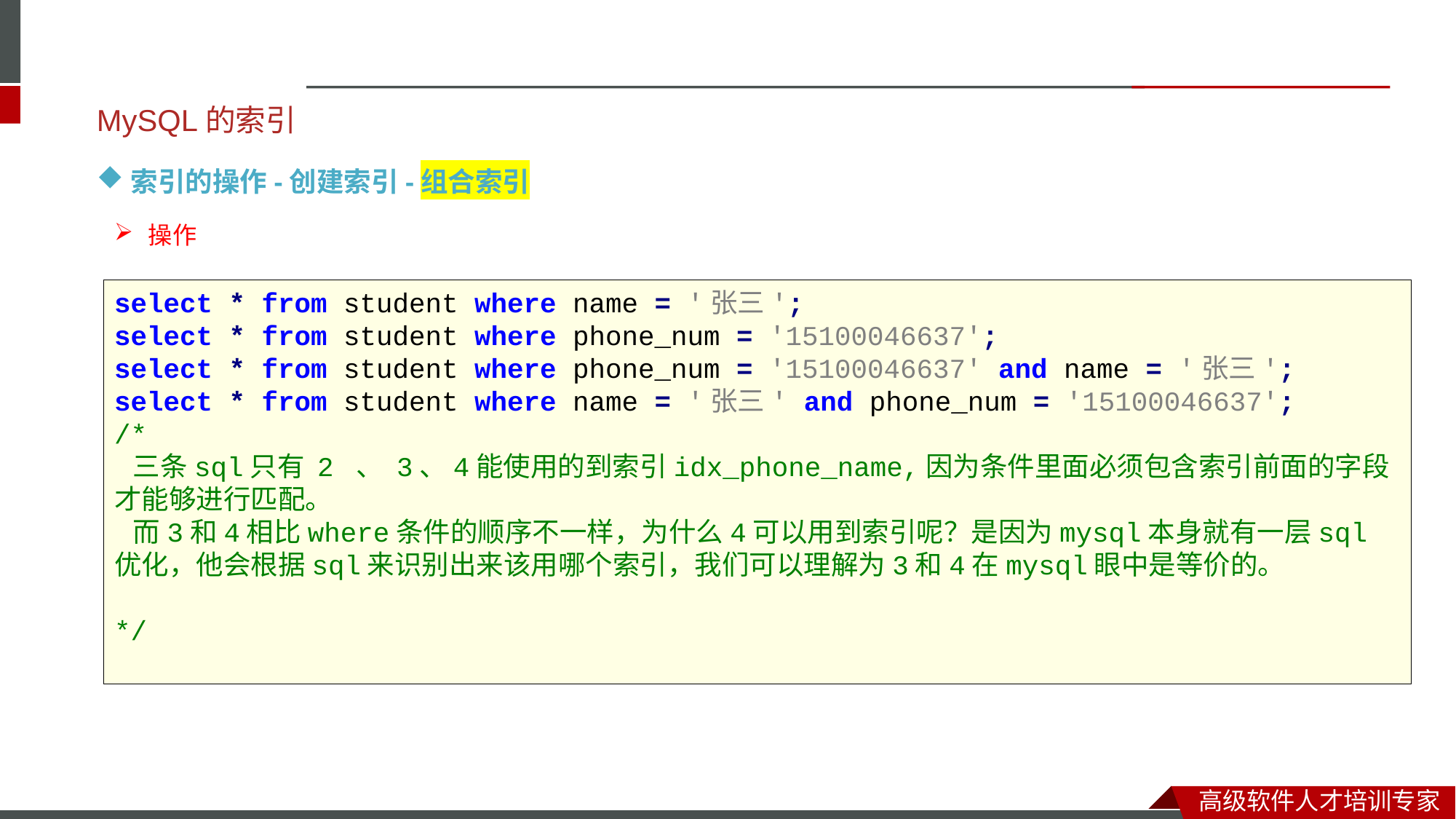

MySQL的索引
索引的操作-创建索引-组合索引
操作
select * from student where name = '张三';
select * from student where phone_num = '15100046637';
select * from student where phone_num = '15100046637' and name = '张三';
select * from student where name = '张三' and phone_num = '15100046637';
/*
  三条sql只有 2 、 3、4能使用的到索引idx_phone_name,因为条件里面必须包含索引前面的字段  才能够进行匹配。
  而3和4相比where条件的顺序不一样，为什么4可以用到索引呢？是因为mysql本身就有一层sql优化，他会根据sql来识别出来该用哪个索引，我们可以理解为3和4在mysql眼中是等价的。

*/